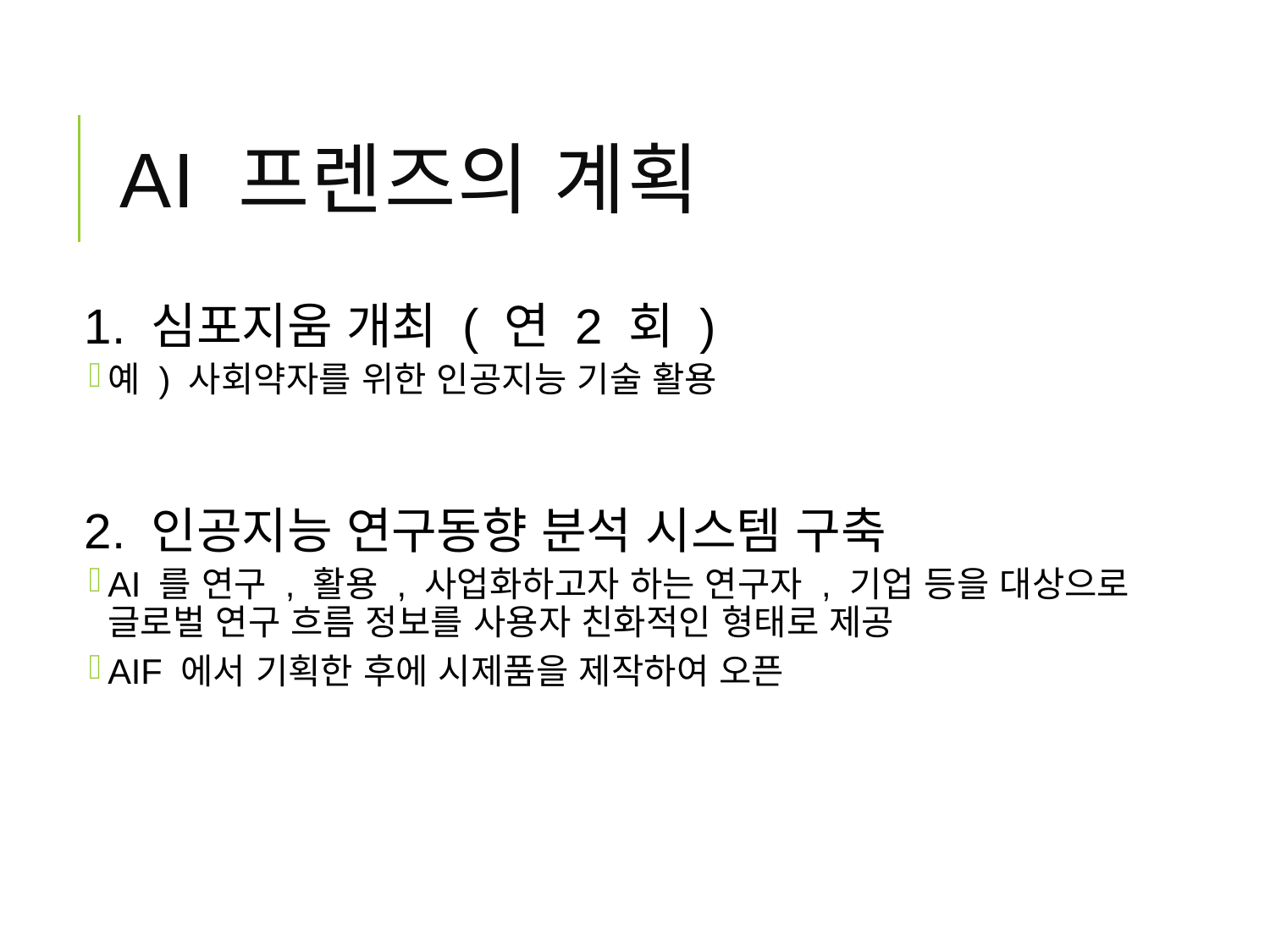

# AI 프렌즈의 계획
1. 심포지움 개최 ( 연 2 회 )
예 ) 사회약자를 위한 인공지능 기술 활용

2. 인공지능 연구동향 분석 시스템 구축
AI 를 연구 , 활용 , 사업화하고자 하는 연구자 , 기업 등을 대상으로 글로벌 연구 흐름 정보를 사용자 친화적인 형태로 제공
AIF 에서 기획한 후에 시제품을 제작하여 오픈